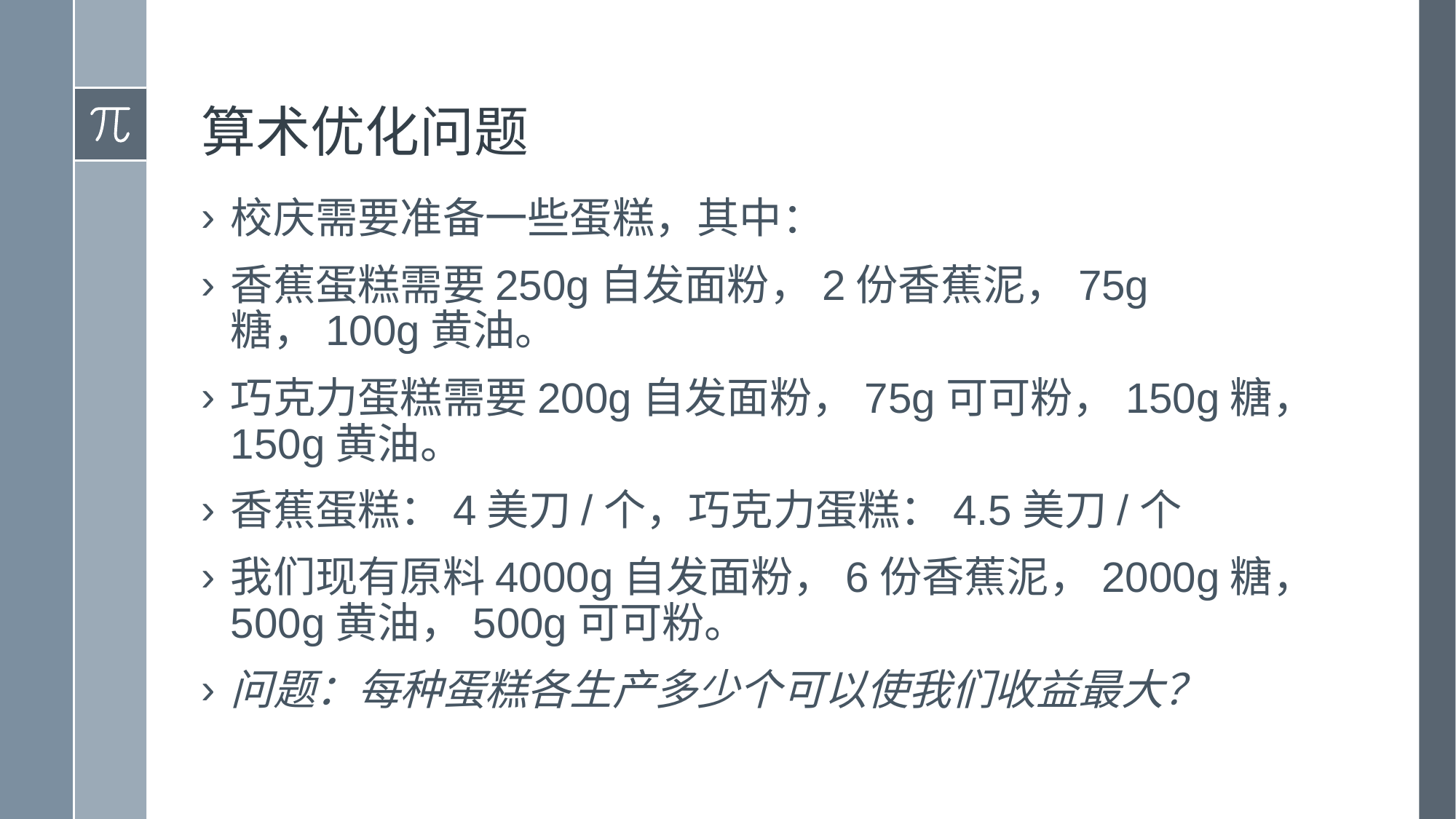

# 算术优化问题
校庆需要准备一些蛋糕，其中：
香蕉蛋糕需要250g自发面粉，2份香蕉泥，75g糖，100g黄油。
巧克力蛋糕需要200g自发面粉，75g可可粉，150g糖，150g黄油。
香蕉蛋糕：4美刀/个，巧克力蛋糕：4.5美刀/个
我们现有原料4000g自发面粉，6份香蕉泥，2000g糖，500g黄油，500g可可粉。
问题：每种蛋糕各生产多少个可以使我们收益最大？